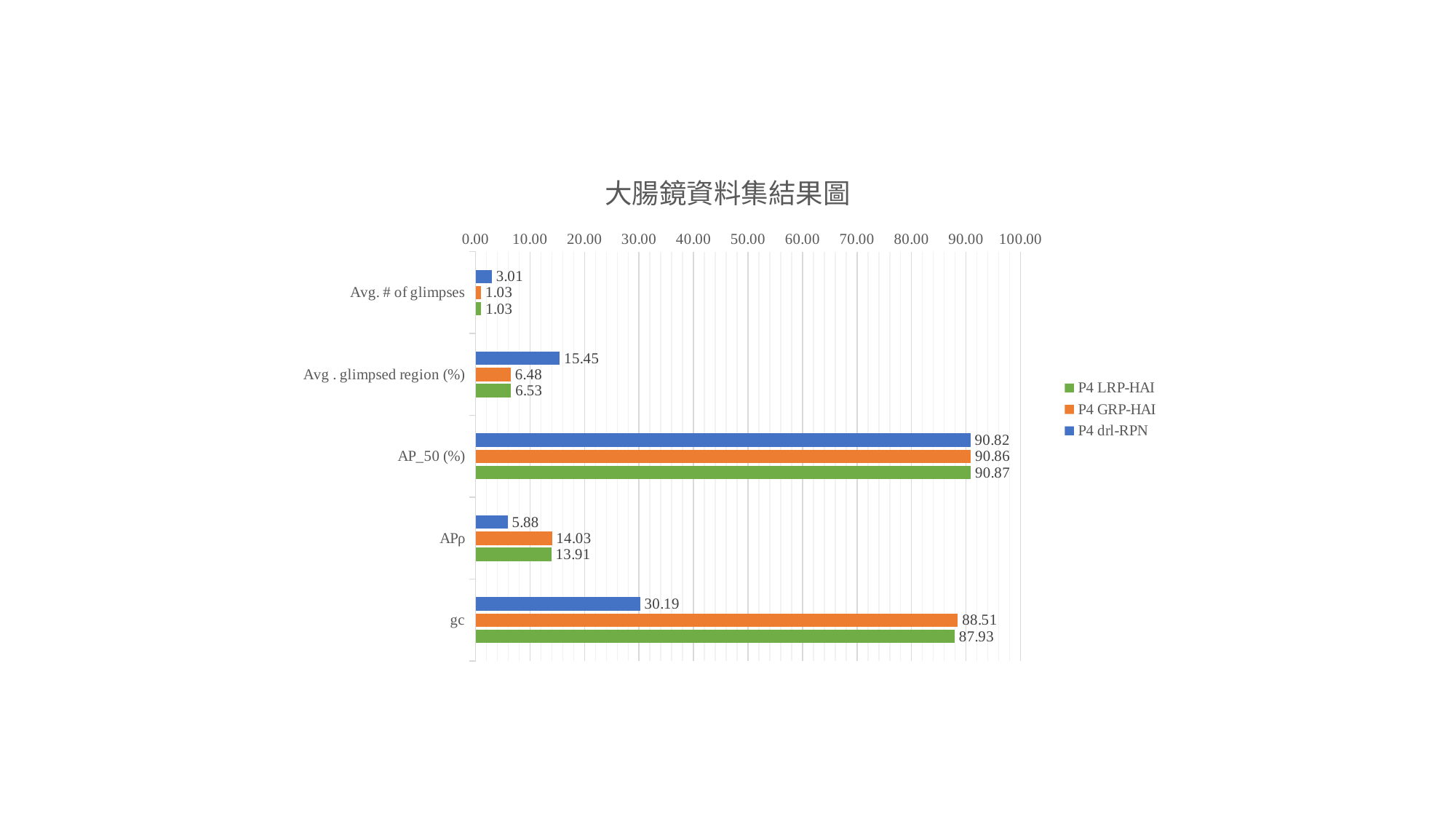

### Chart: 大腸鏡資料集結果圖

| Category | P4 | P4 | P4 |
|---|---|---|---|
| Avg. # of glimpses | 3.008595 | 1.026561 | 1.033393 |
| Avg . glimpsed region (%) | 15.4502 | 6.4779 | 6.533799999999999 |
| AP_50 (%) | 90.8215 | 90.8595 | 90.8681 |
| APρ | 5.878338144490039 | 14.02607326448386 | 13.907389268113503 |
| gc | 30.187346585366257 | 88.50862247835248 | 87.931793615788 |